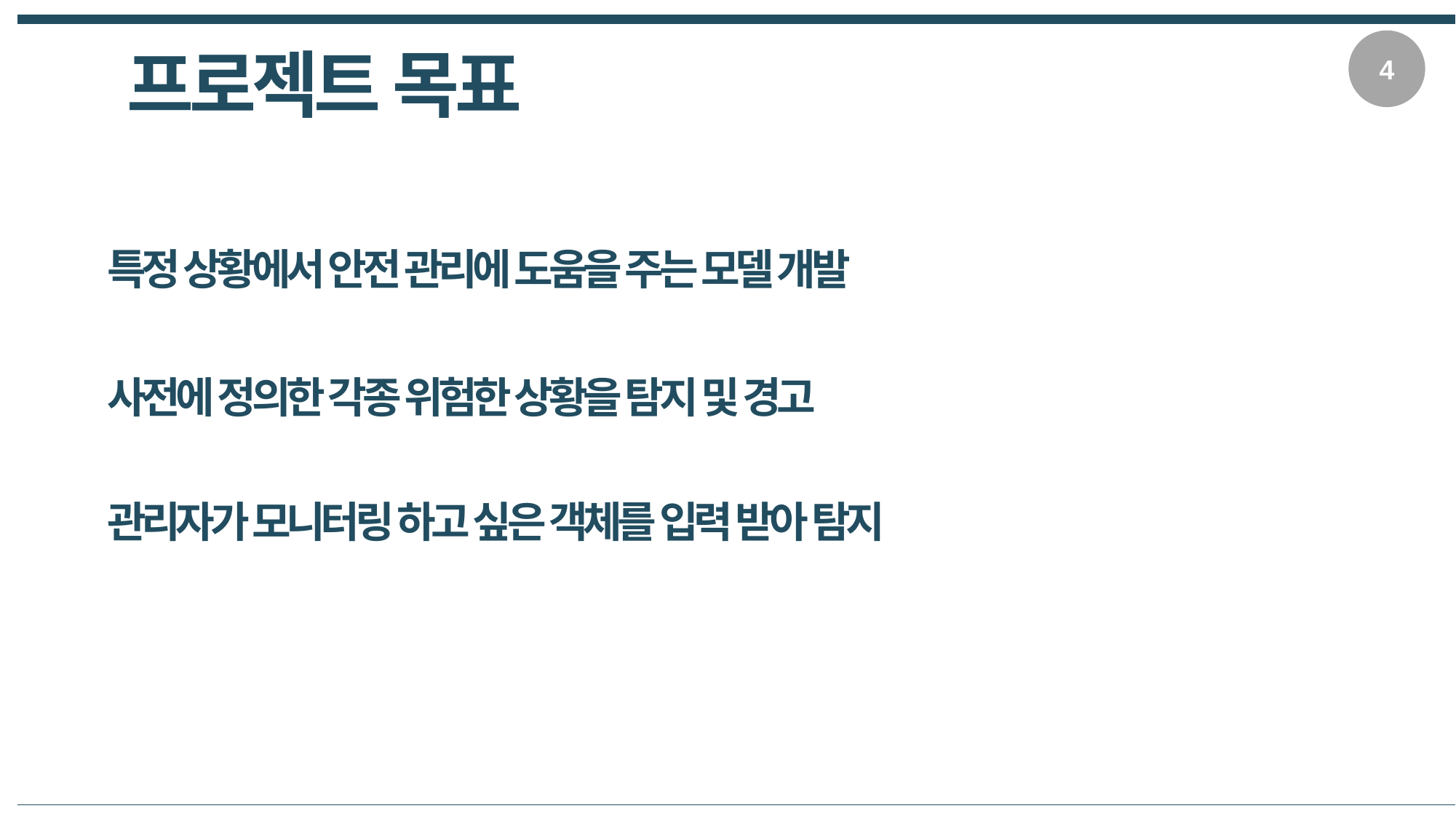

4
프로젝트 목표
특정 상황에서 안전 관리에 도움을 주는 모델 개발
사전에 정의한 각종 위험한 상황을 탐지 및 경고
이미지
이미지
이미지
관리자가 모니터링 하고 싶은 객체를 입력 받아 탐지